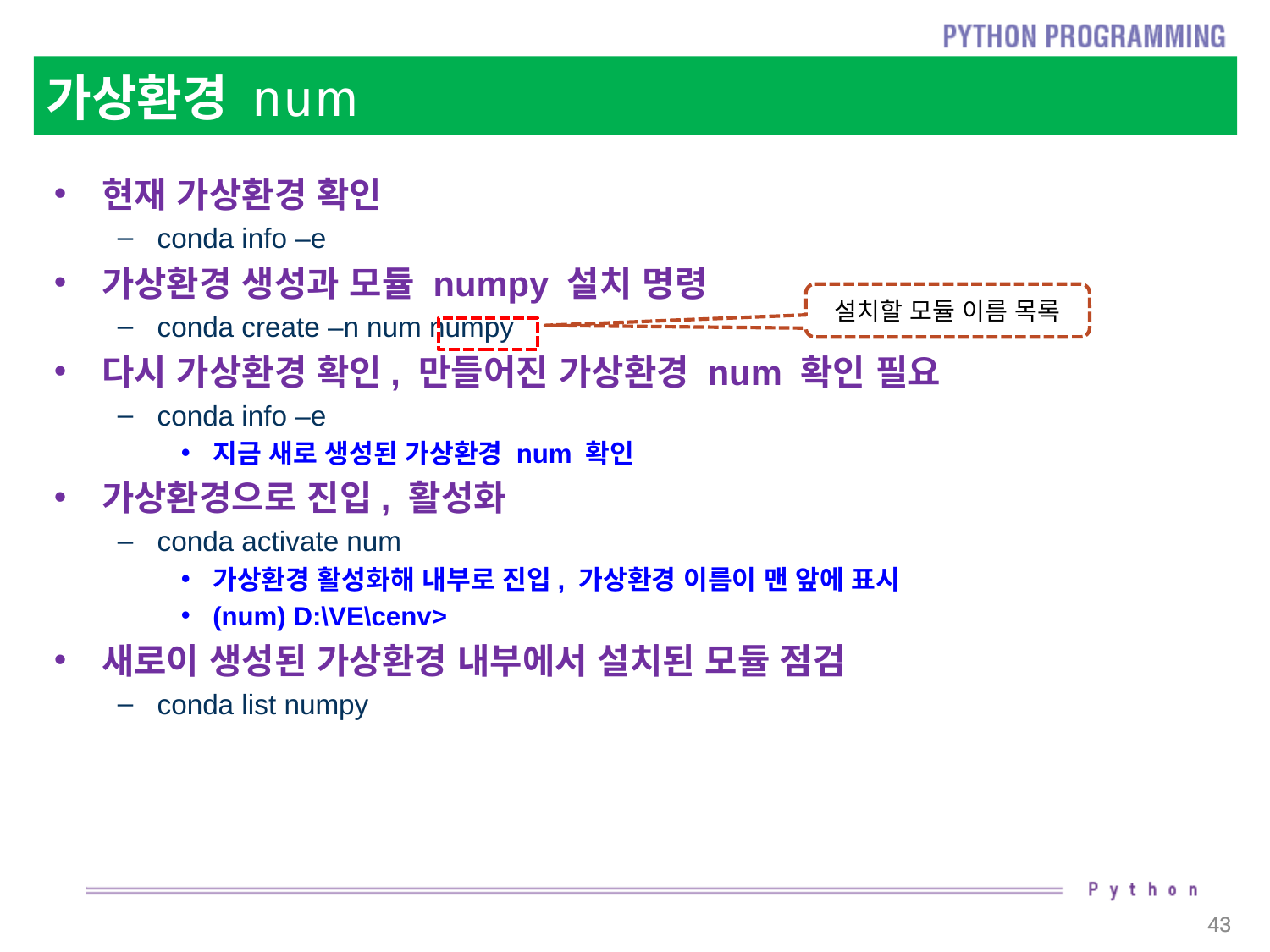

# 가상환경 num
현재 가상환경 확인
conda info –e
가상환경 생성과 모듈 numpy 설치 명령
conda create –n num numpy
다시 가상환경 확인, 만들어진 가상환경 num 확인 필요
conda info –e
지금 새로 생성된 가상환경 num 확인
가상환경으로 진입, 활성화
conda activate num
가상환경 활성화해 내부로 진입, 가상환경 이름이 맨 앞에 표시
(num) D:\VE\cenv>
새로이 생성된 가상환경 내부에서 설치된 모듈 점검
conda list numpy
설치할 모듈 이름 목록

43